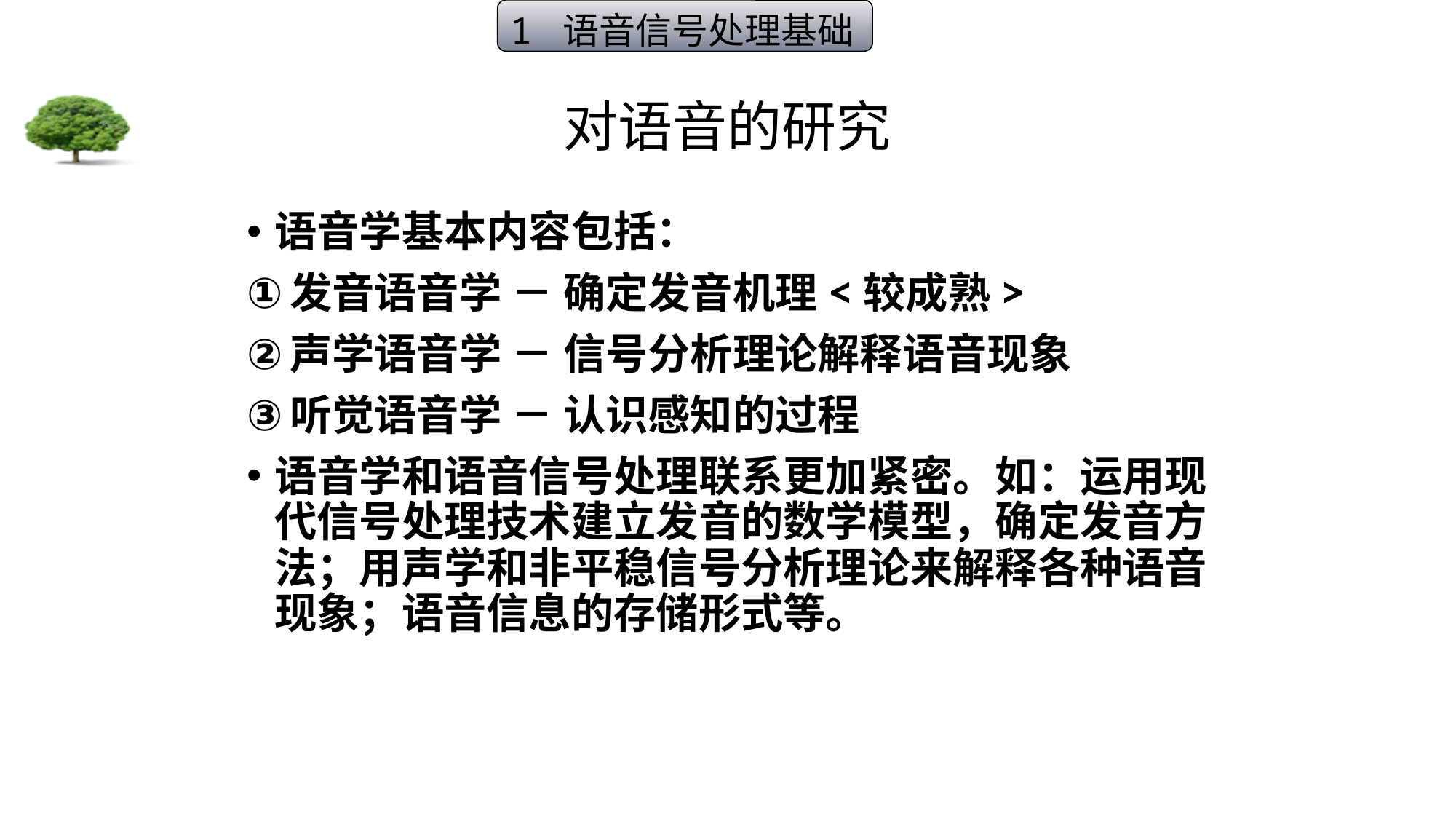

1 语音信号处理基础

# 对语音的研究
语音学基本内容包括：
发音语音学 － 确定发音机理<较成熟>
声学语音学 － 信号分析理论解释语音现象
听觉语音学 － 认识感知的过程
语音学和语音信号处理联系更加紧密。如：运用现代信号处理技术建立发音的数学模型，确定发音方法；用声学和非平稳信号分析理论来解释各种语音现象；语音信息的存储形式等。